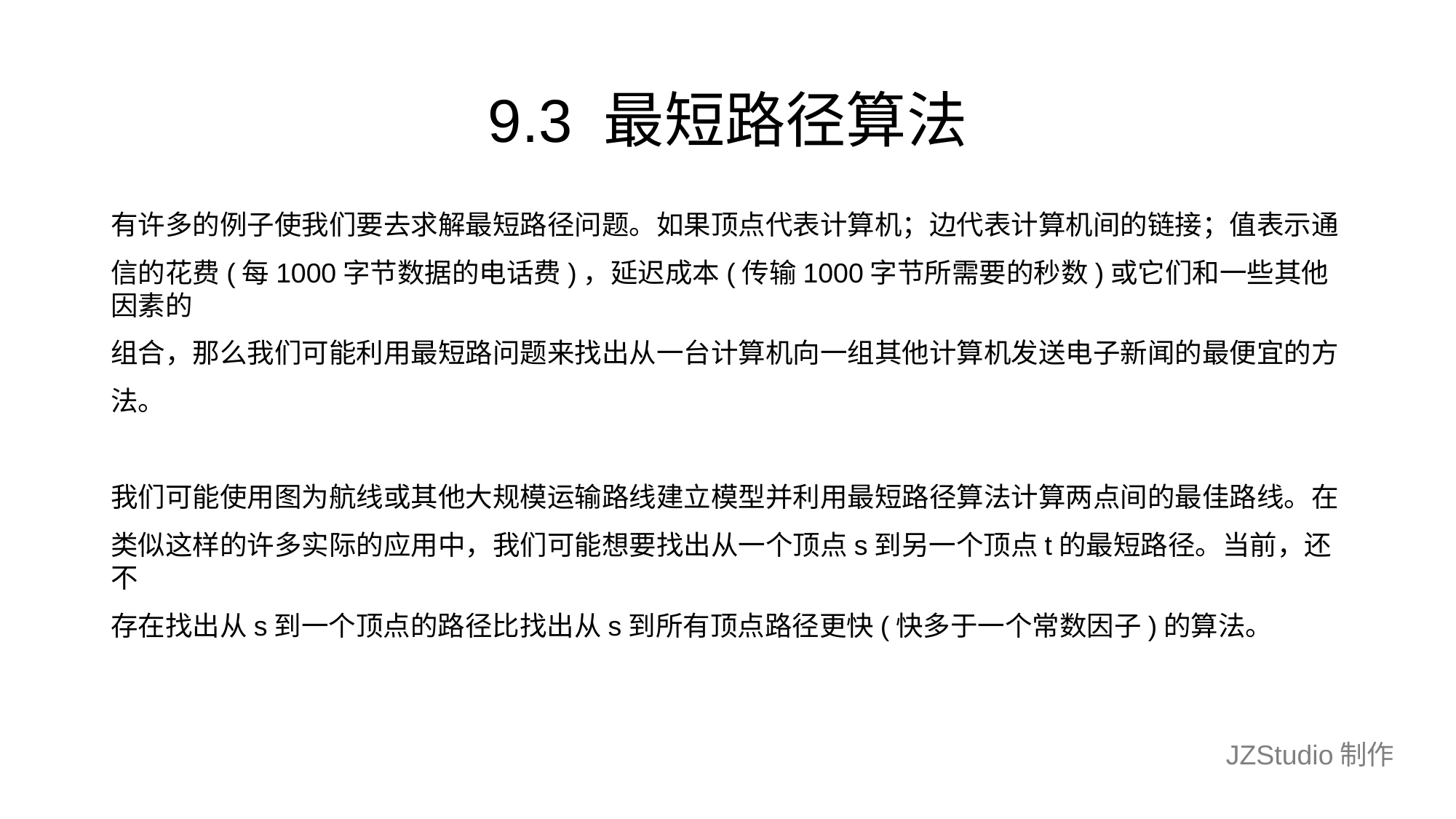

# 9.3 最短路径算法
有许多的例子使我们要去求解最短路径问题。如果顶点代表计算机；边代表计算机间的链接；值表示通
信的花费(每1000字节数据的电话费)，延迟成本(传输1000字节所需要的秒数)或它们和一些其他因素的
组合，那么我们可能利用最短路问题来找出从一台计算机向一组其他计算机发送电子新闻的最便宜的方
法。

我们可能使用图为航线或其他大规模运输路线建立模型并利用最短路径算法计算两点间的最佳路线。在
类似这样的许多实际的应用中，我们可能想要找出从一个顶点s到另一个顶点t的最短路径。当前，还不
存在找出从s到一个顶点的路径比找出从s到所有顶点路径更快(快多于一个常数因子)的算法。